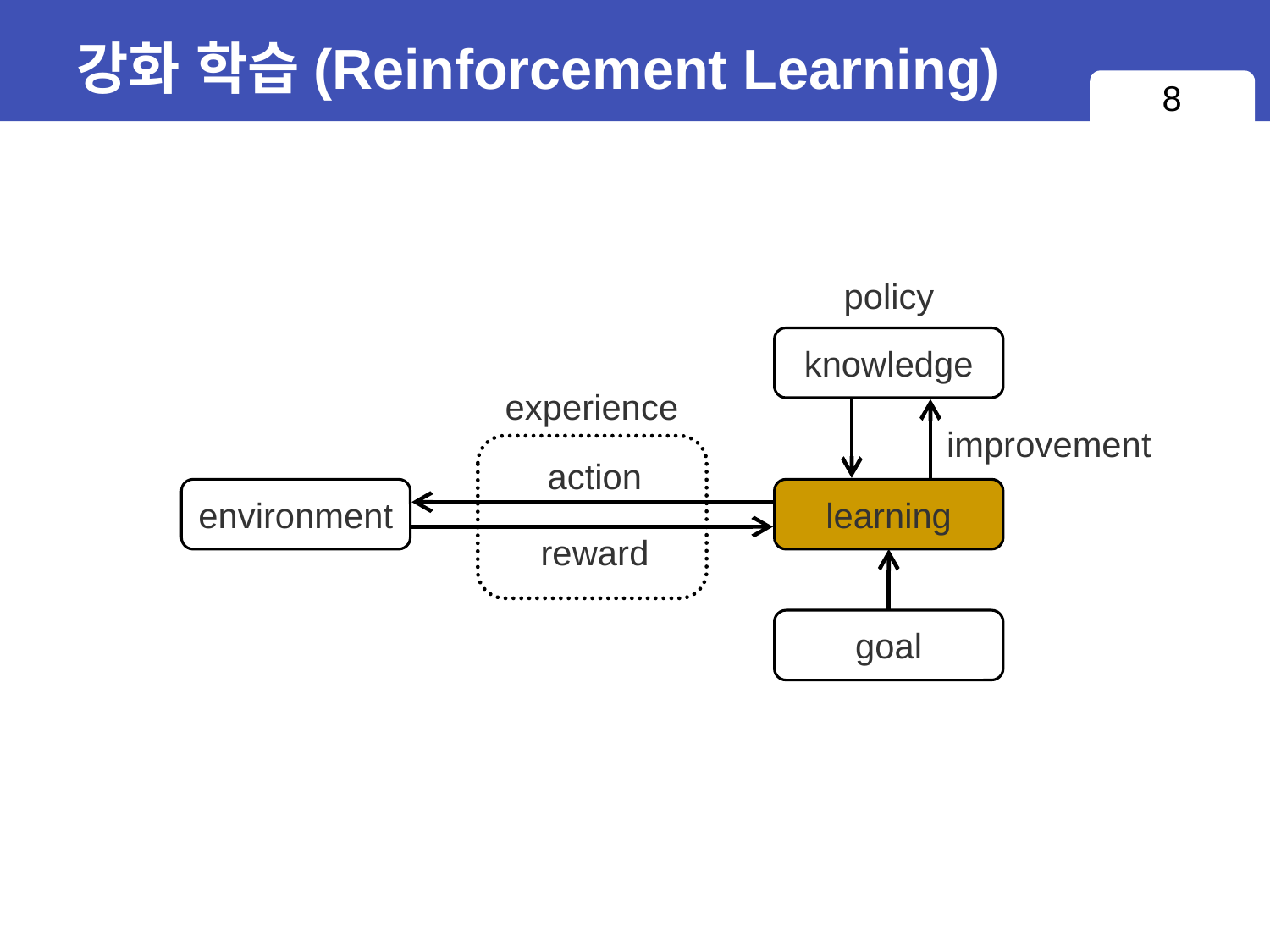

# 강화 학습(Reinforcement Learning)
8
policy
knowledge
experience
improvement

action
environment
learning
reward
goal